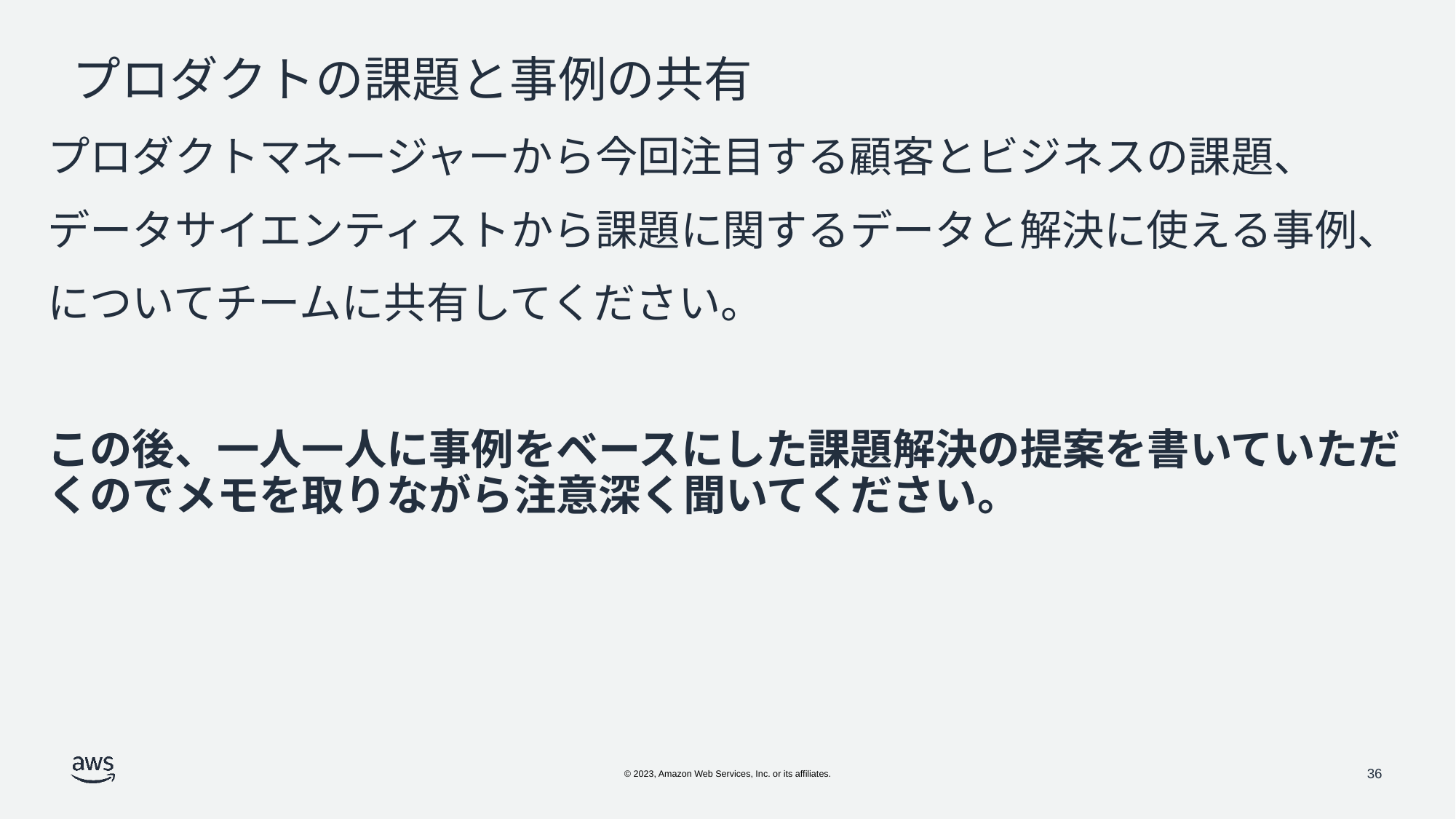

# プロダクトの課題と事例の共有
プロダクトマネージャーから今回注目する顧客とビジネスの課題、
データサイエンティストから課題に関するデータと解決に使える事例、
についてチームに共有してください。

この後、一人一人に事例をベースにした課題解決の提案を書いていただくのでメモを取りながら注意深く聞いてください。
36